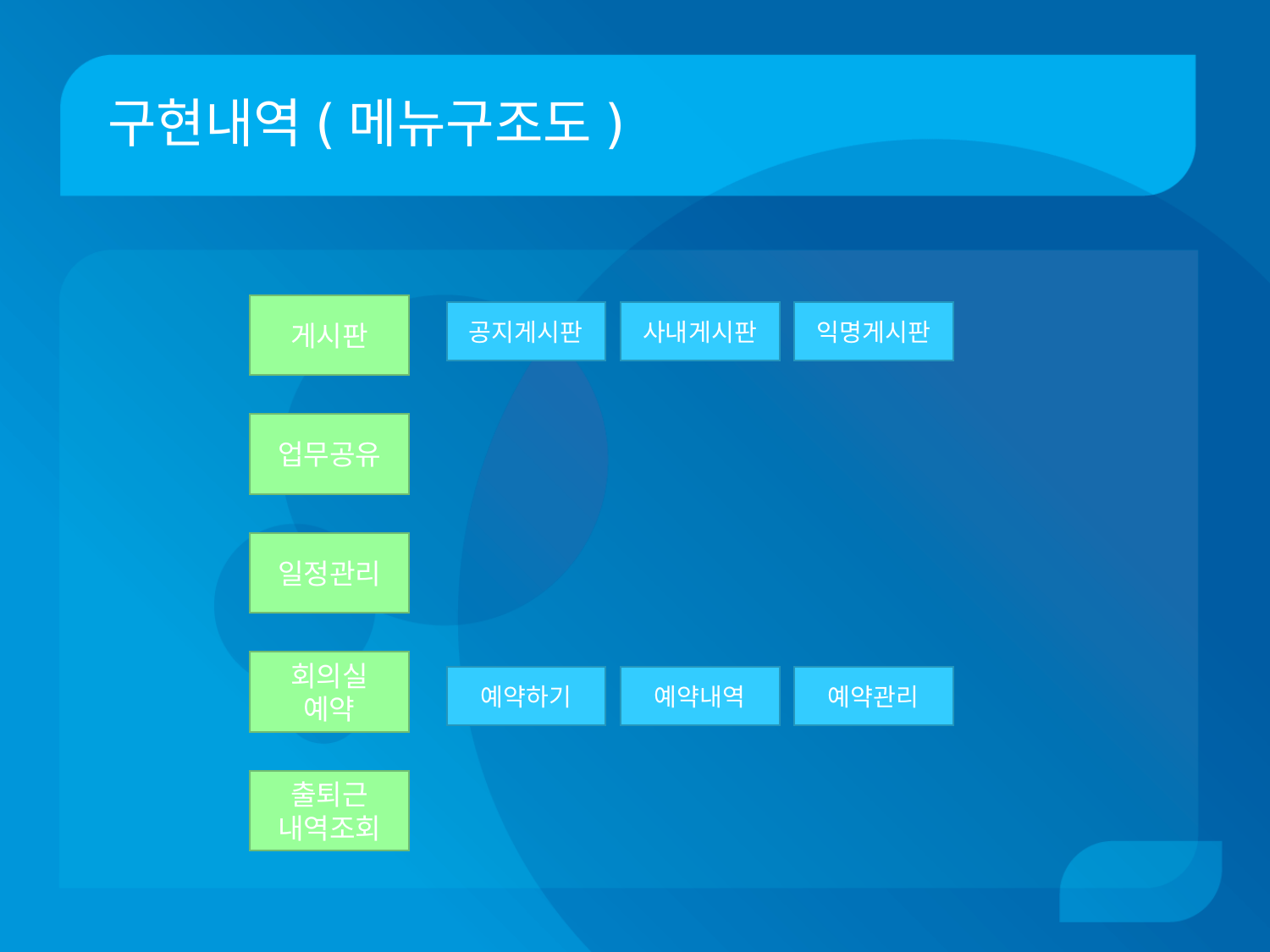

# 구현내역(메뉴구조도)
게시판
공지게시판
사내게시판
익명게시판
업무공유
일정관리
회의실 예약
예약하기
예약내역
예약관리
출퇴근
내역조회